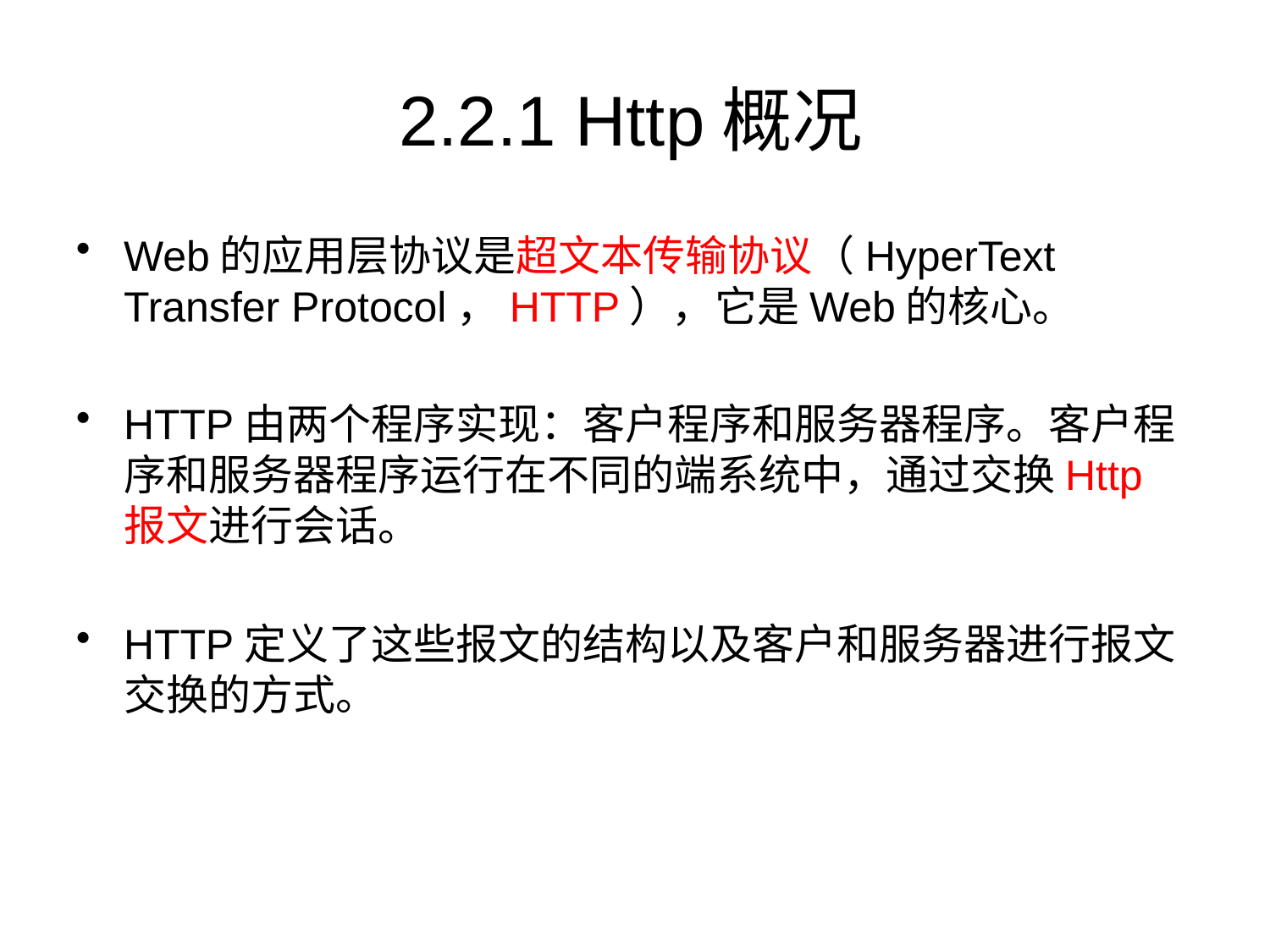

# 2.2.1 Http概况
Web的应用层协议是超文本传输协议（HyperText Transfer Protocol，HTTP），它是Web的核心。

HTTP由两个程序实现：客户程序和服务器程序。客户程序和服务器程序运行在不同的端系统中，通过交换Http报文进行会话。

HTTP定义了这些报文的结构以及客户和服务器进行报文交换的方式。